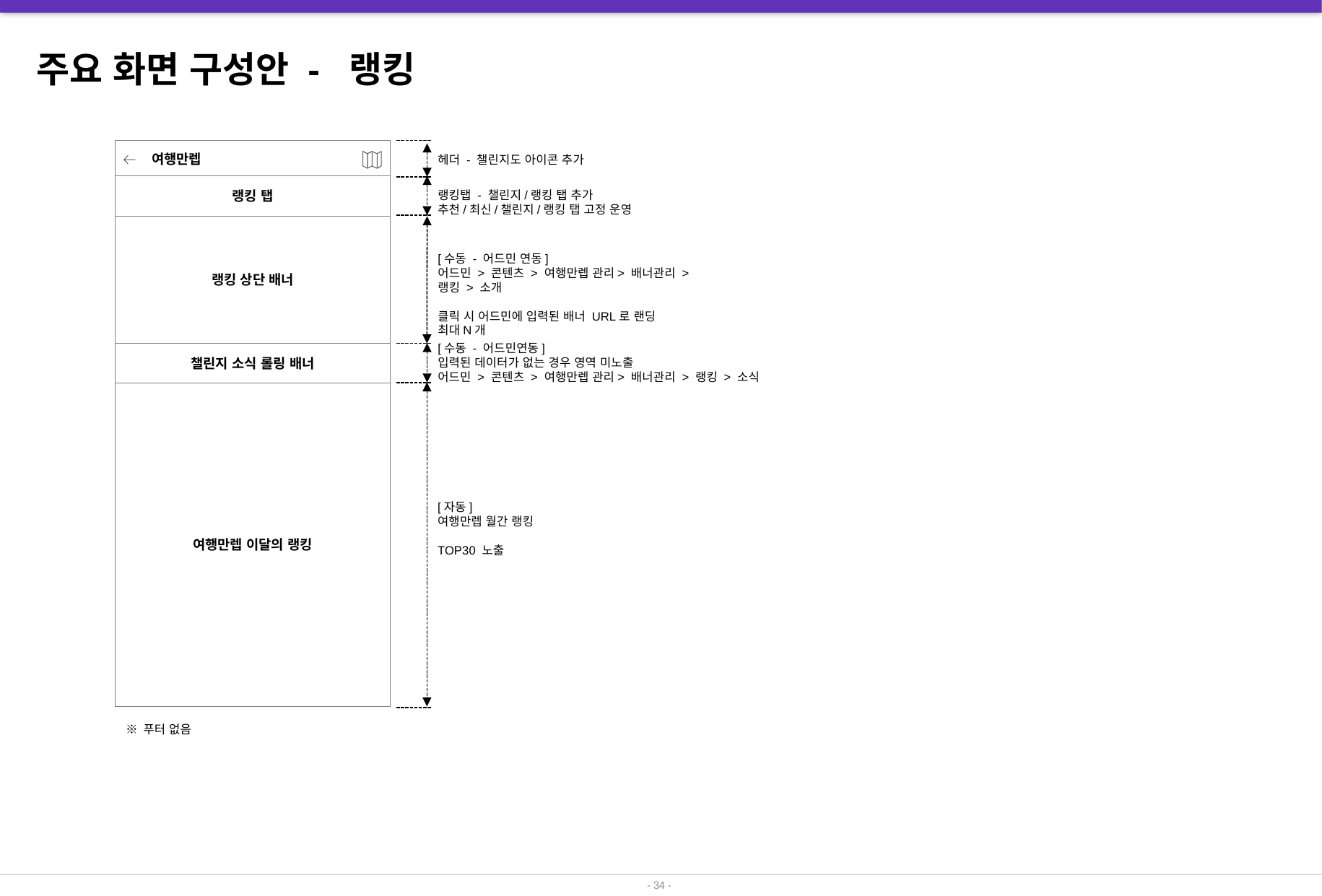

주요 화면 구성안 -  랭킹
      여행만렙
헤더 - 챌린지도 아이콘 추가

랭킹 탭
랭킹탭 - 챌린지/랭킹 탭 추가
추천/최신/챌린지/랭킹 탭 고정 운영
랭킹 상단 배너

[수동 - 어드민 연동]
어드민 > 콘텐츠 > 여행만렙 관리> 배너관리 > 랭킹 > 소개
클릭 시 어드민에 입력된 배너 URL로 랜딩
최대N개
[수동 - 어드민연동]
입력된 데이터가 없는 경우 영역 미노출
어드민 > 콘텐츠 > 여행만렙 관리> 배너관리 > 랭킹 > 소식
챌린지 소식 롤링 배너
여행만렙 이달의 랭킹
[자동]
여행만렙 월간 랭킹
TOP30 노출
※ 푸터 없음
- 34 -